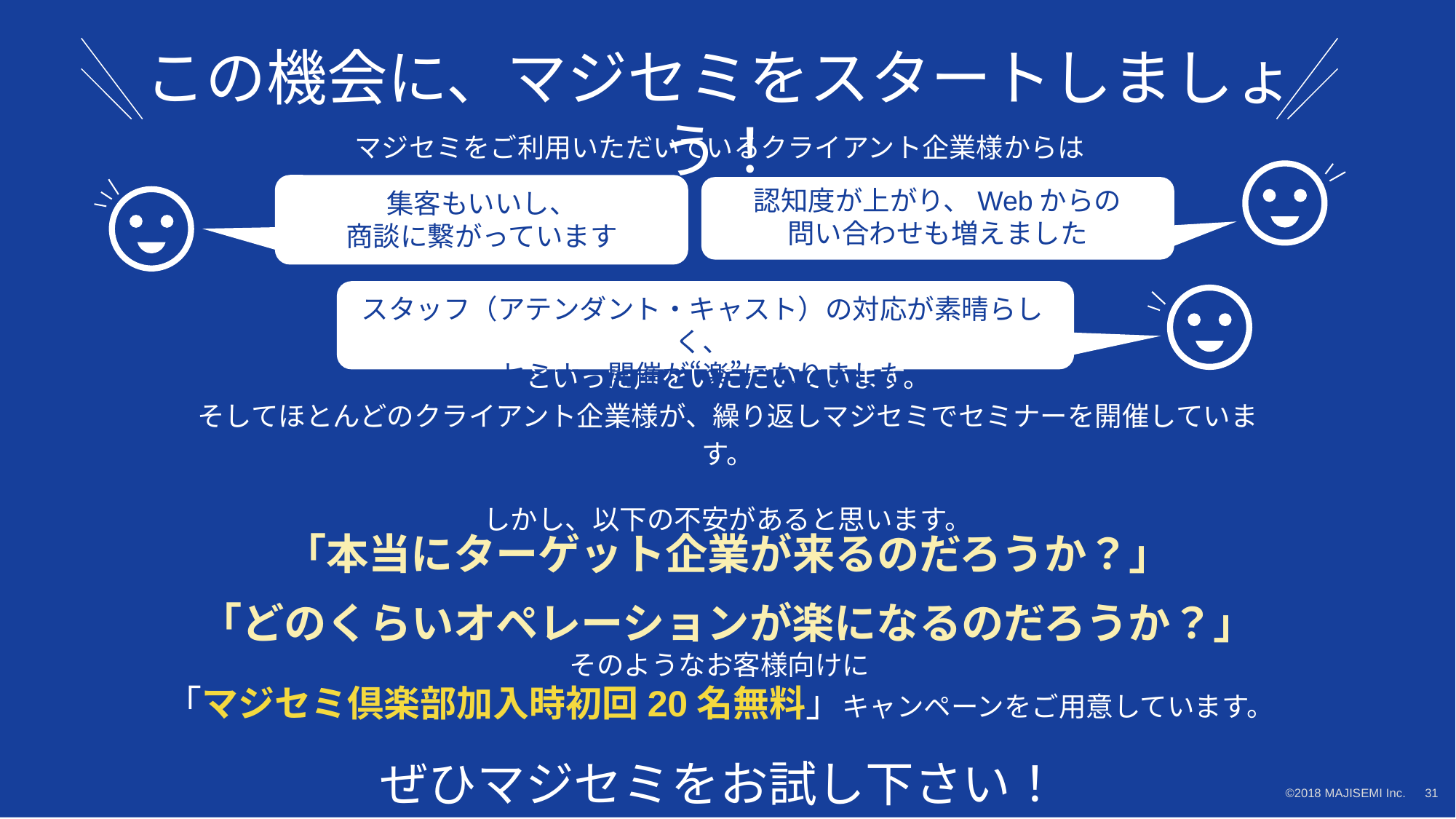

この機会に、マジセミをスタートしましょう！
マジセミをご利用いただいているクライアント企業様からは

認知度が上がり、Webからの
問い合わせも増えました
集客もいいし、
商談に繋がっています

スタッフ（アテンダント・キャスト）の対応が素晴らしく、
セミナー開催が“楽”になりました

といった声をいただいています。
そしてほとんどのクライアント企業様が、繰り返しマジセミでセミナーを開催しています。
しかし、以下の不安があると思います。

「本当にターゲット企業が来るのだろうか？」
「どのくらいオペレーションが楽になるのだろうか？」
そのようなお客様向けに
「マジセミ倶楽部加入時初回20名無料」キャンペーンをご用意しています。
ぜひマジセミをお試し下さい！
©2018 MAJISEMI Inc.
31